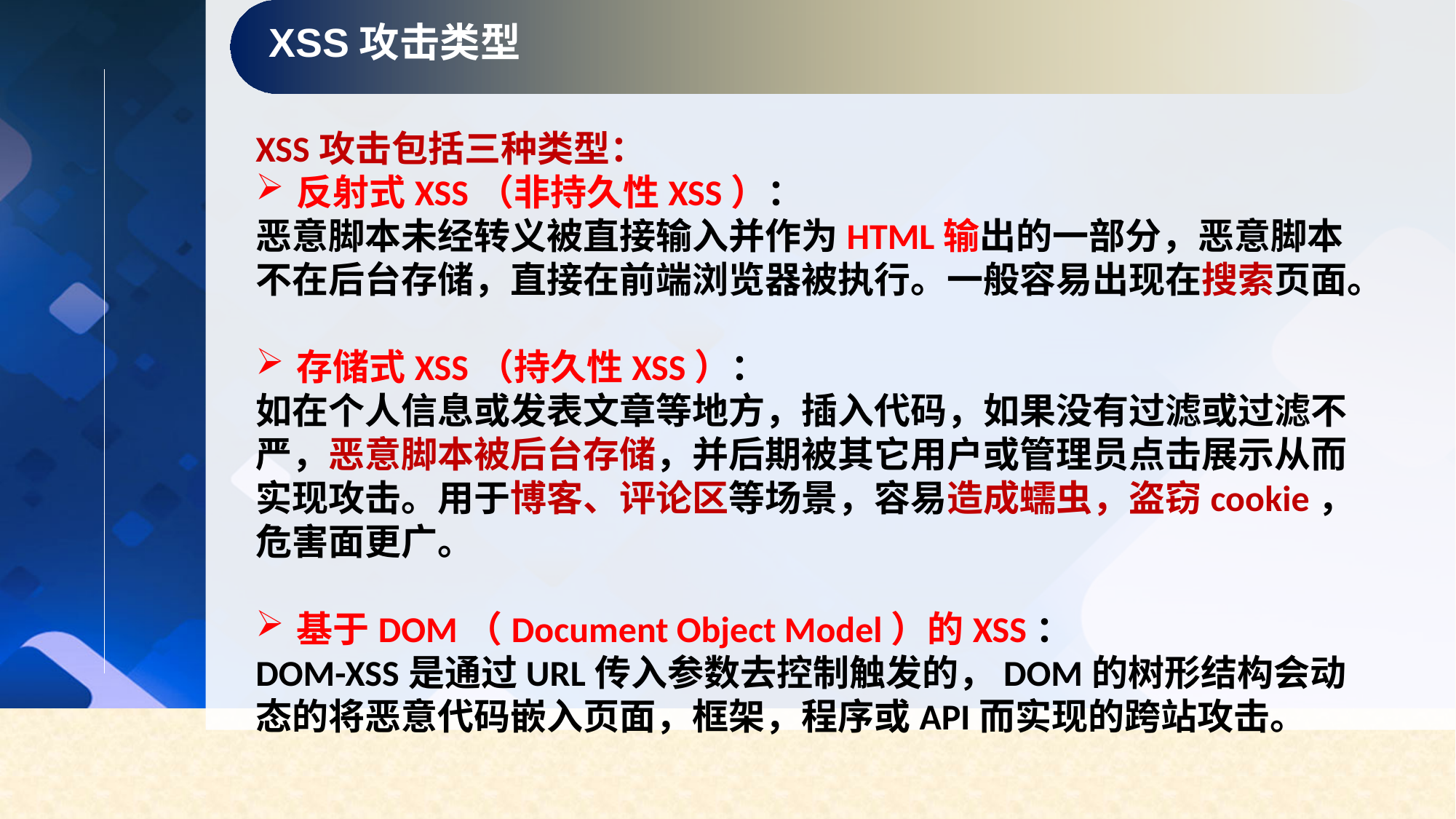

XSS攻击类型
XSS攻击包括三种类型：
反射式XSS（非持久性XSS）：
恶意脚本未经转义被直接输入并作为HTML输出的一部分，恶意脚本不在后台存储，直接在前端浏览器被执行。一般容易出现在搜索页面。

存储式XSS（持久性XSS）：
如在个人信息或发表文章等地方，插入代码，如果没有过滤或过滤不严，恶意脚本被后台存储，并后期被其它用户或管理员点击展示从而实现攻击。用于博客、评论区等场景，容易造成蠕虫，盗窃cookie，危害面更广。

基于DOM（Document Object Model）的XSS：
DOM-XSS是通过URL传入参数去控制触发的，DOM的树形结构会动态的将恶意代码嵌入页面，框架，程序或API而实现的跨站攻击。